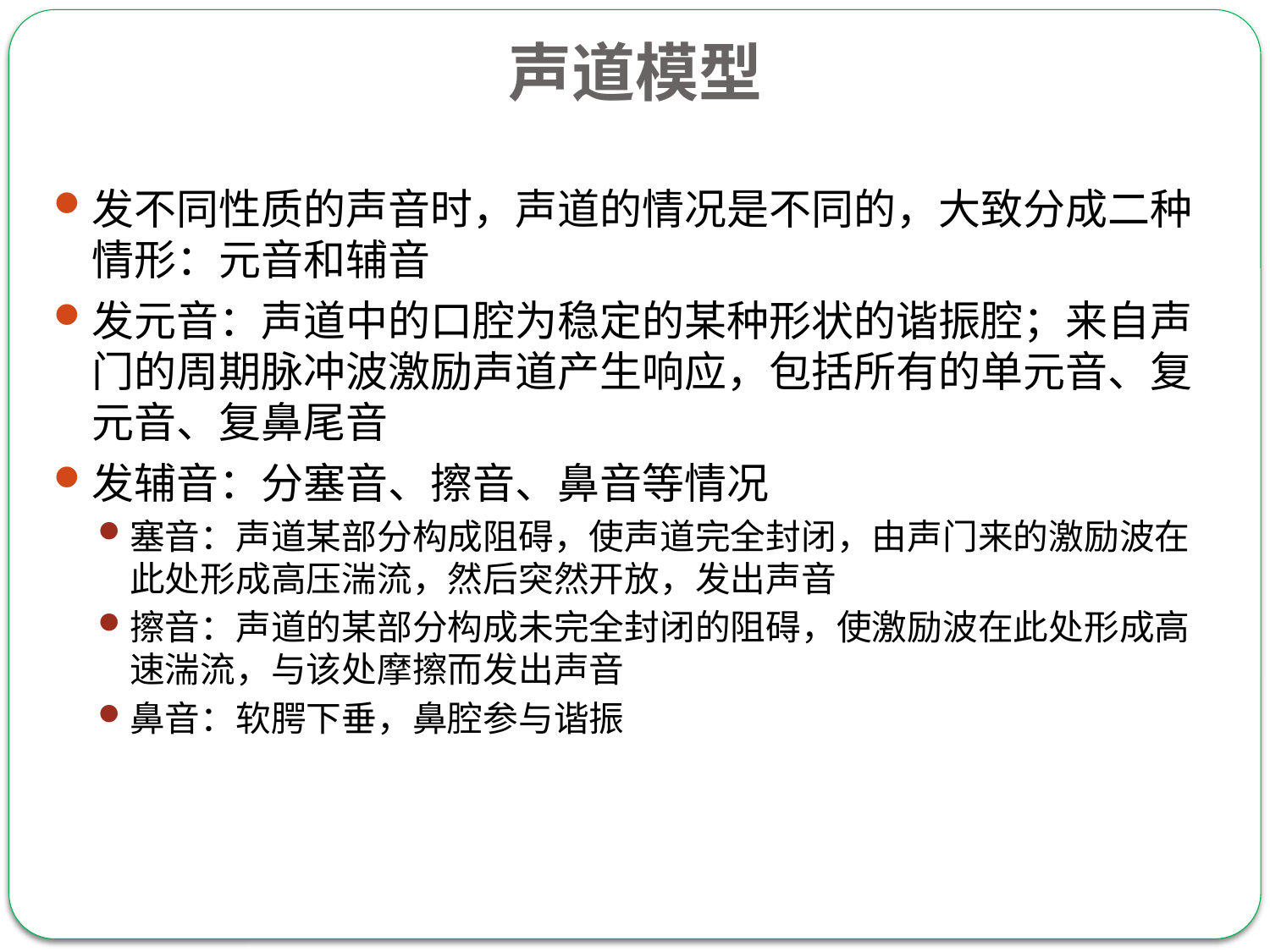

声道模型
发不同性质的声音时，声道的情况是不同的，大致分成二种情形：元音和辅音
发元音：声道中的口腔为稳定的某种形状的谐振腔；来自声门的周期脉冲波激励声道产生响应，包括所有的单元音、复元音、复鼻尾音
发辅音：分塞音、擦音、鼻音等情况
塞音：声道某部分构成阻碍，使声道完全封闭，由声门来的激励波在此处形成高压湍流，然后突然开放，发出声音
擦音：声道的某部分构成未完全封闭的阻碍，使激励波在此处形成高速湍流，与该处摩擦而发出声音
鼻音：软腭下垂，鼻腔参与谐振